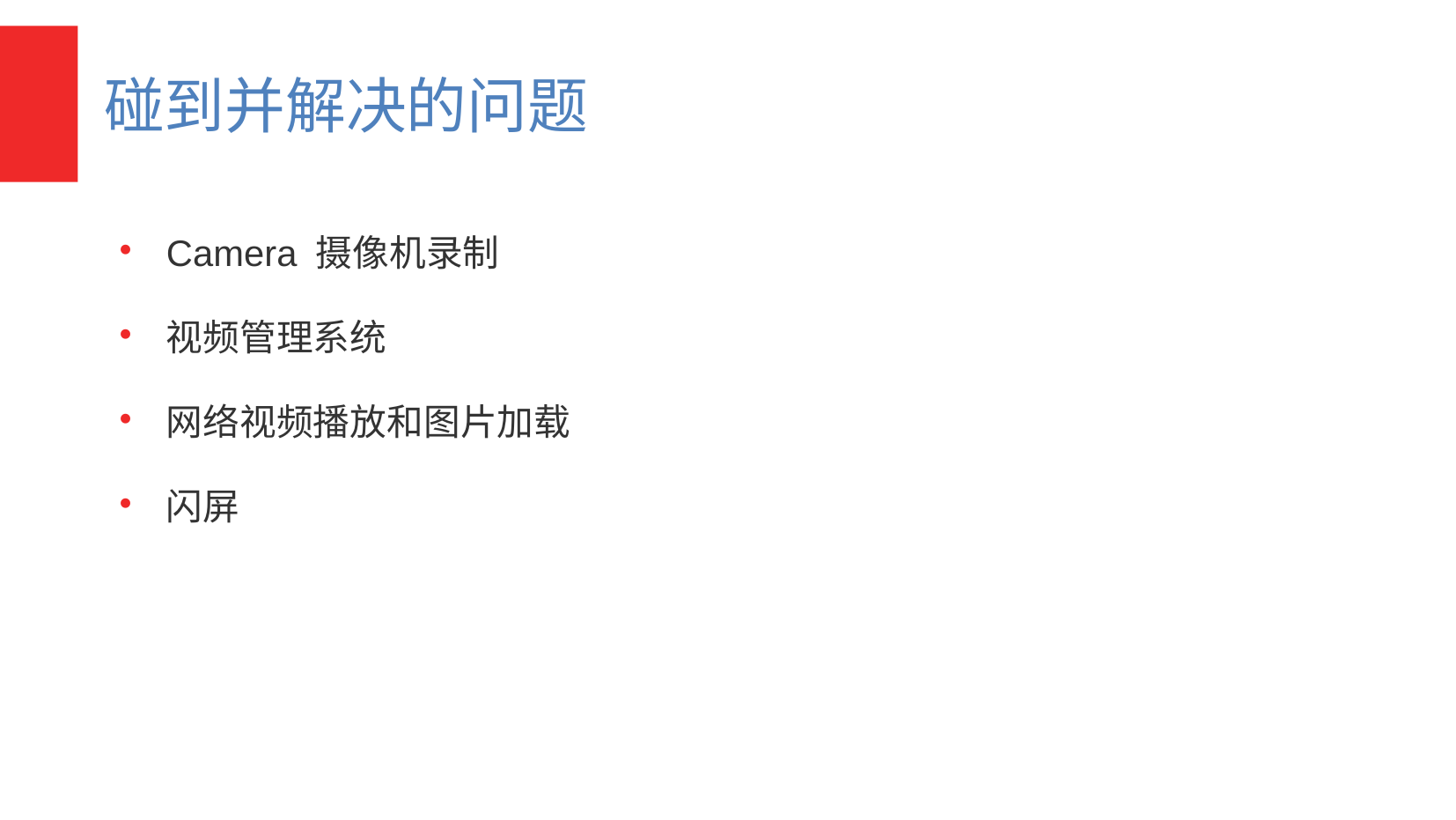

碰到并解决的问题
Camera 摄像机录制
视频管理系统
网络视频播放和图片加载
闪屏